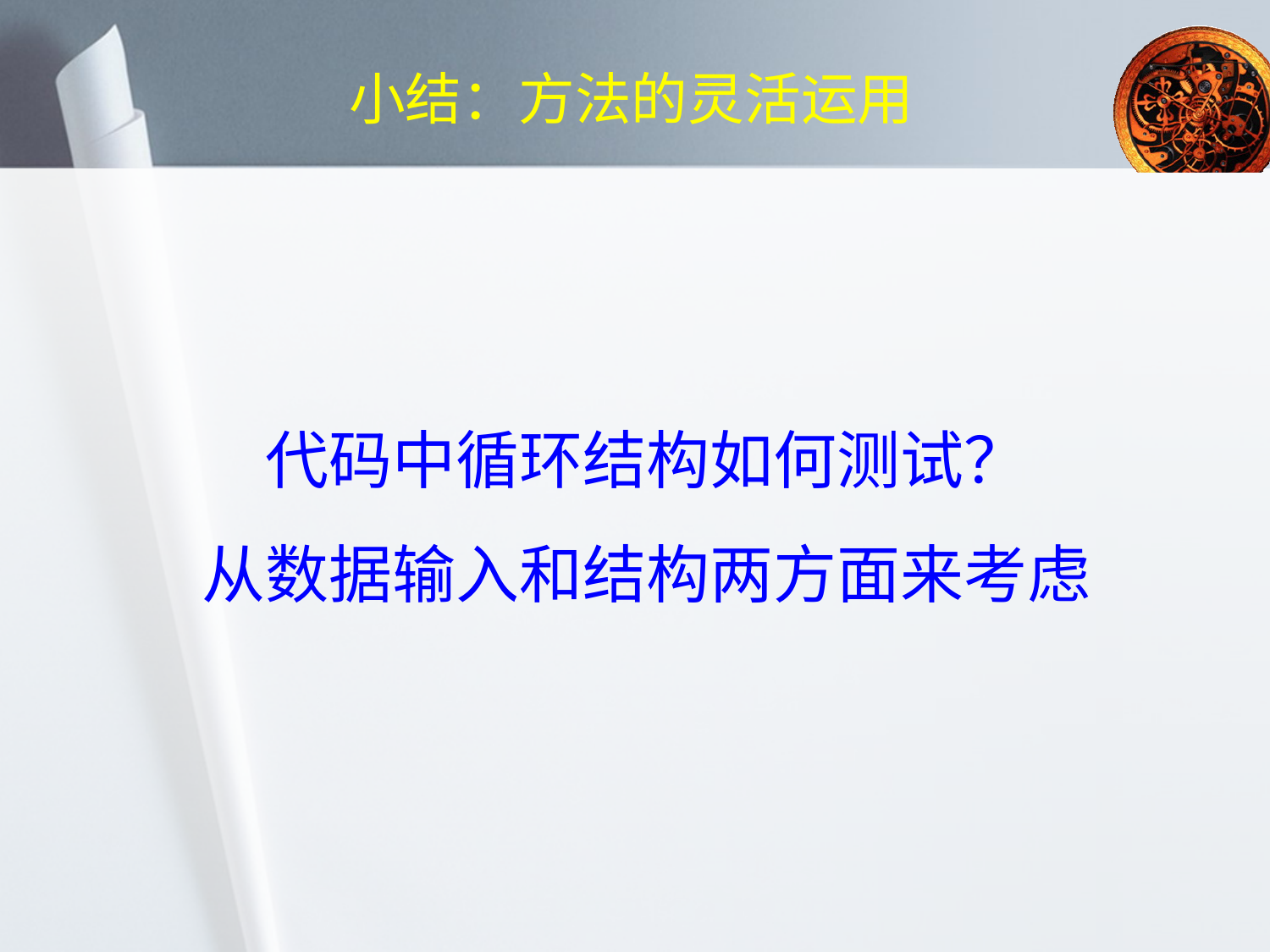

# 小结：方法的灵活运用
代码中循环结构如何测试？
从数据输入和结构两方面来考虑